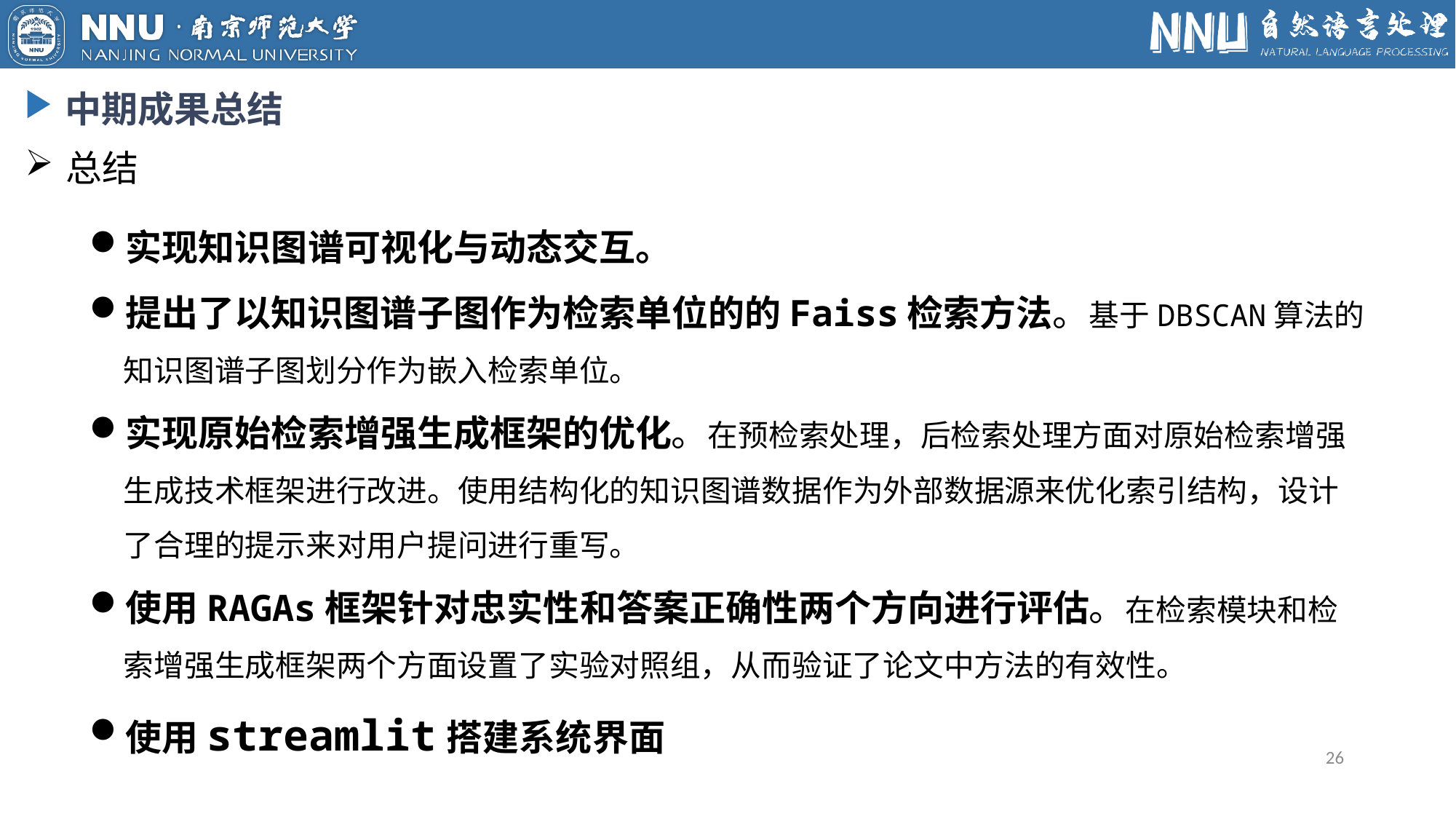

中期成果总结

总结
实现知识图谱可视化与动态交互。
提出了以知识图谱子图作为检索单位的的Faiss检索方法。基于DBSCAN算法的知识图谱子图划分作为嵌入检索单位。
实现原始检索增强生成框架的优化。在预检索处理，后检索处理方面对原始检索增强生成技术框架进行改进。使用结构化的知识图谱数据作为外部数据源来优化索引结构，设计了合理的提示来对用户提问进行重写。
使用RAGAs框架针对忠实性和答案正确性两个方向进行评估。在检索模块和检索增强生成框架两个方面设置了实验对照组，从而验证了论文中方法的有效性。
使用streamlit搭建系统界面
26